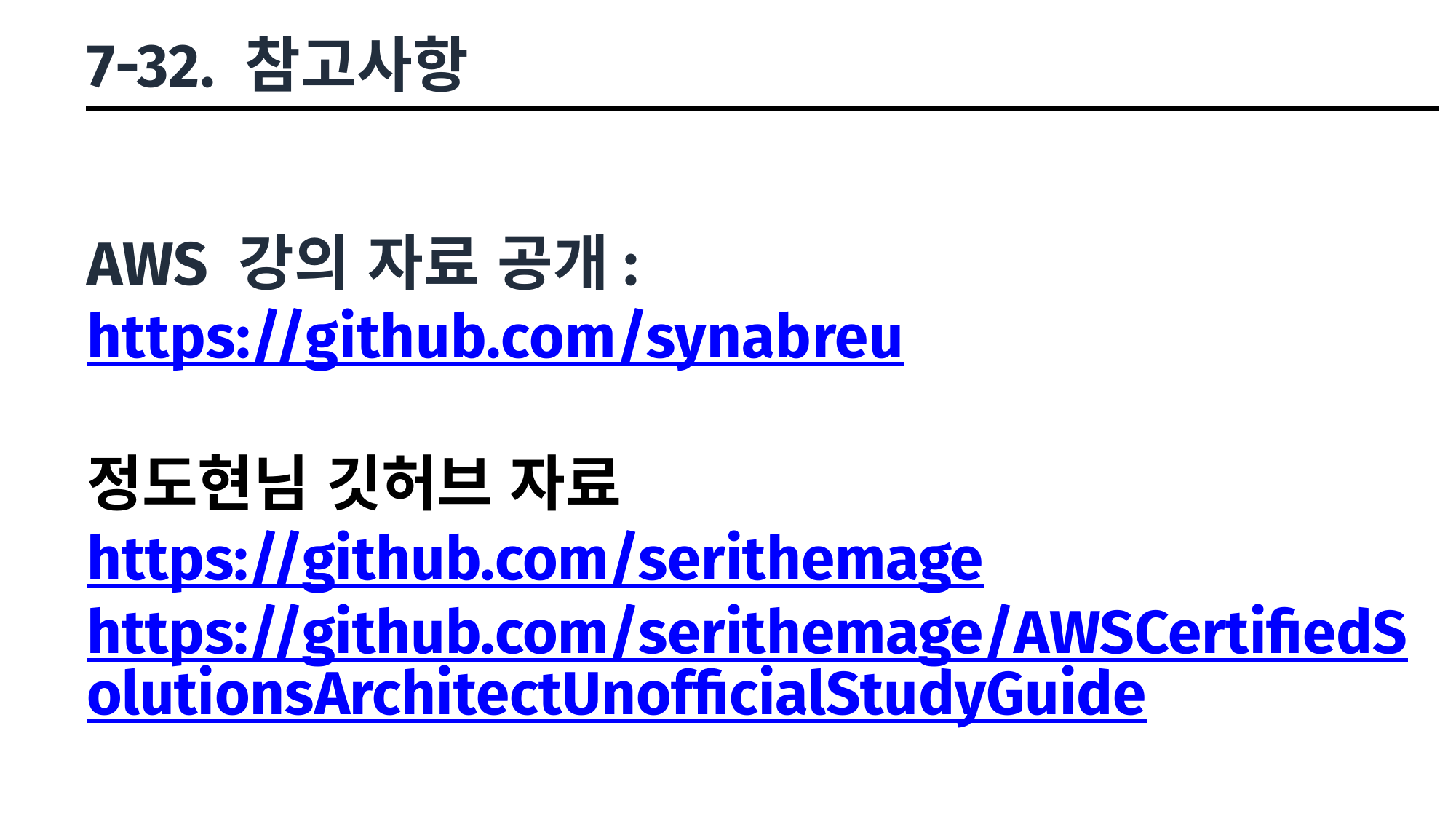

# 7-32. 참고사항
AWS 강의 자료 공개: https://github.com/synabreu

정도현님 깃허브 자료
https://github.com/serithemage
https://github.com/serithemage/AWSCertifiedSolutionsArchitectUnofficialStudyGuide

© Stephane Maarek